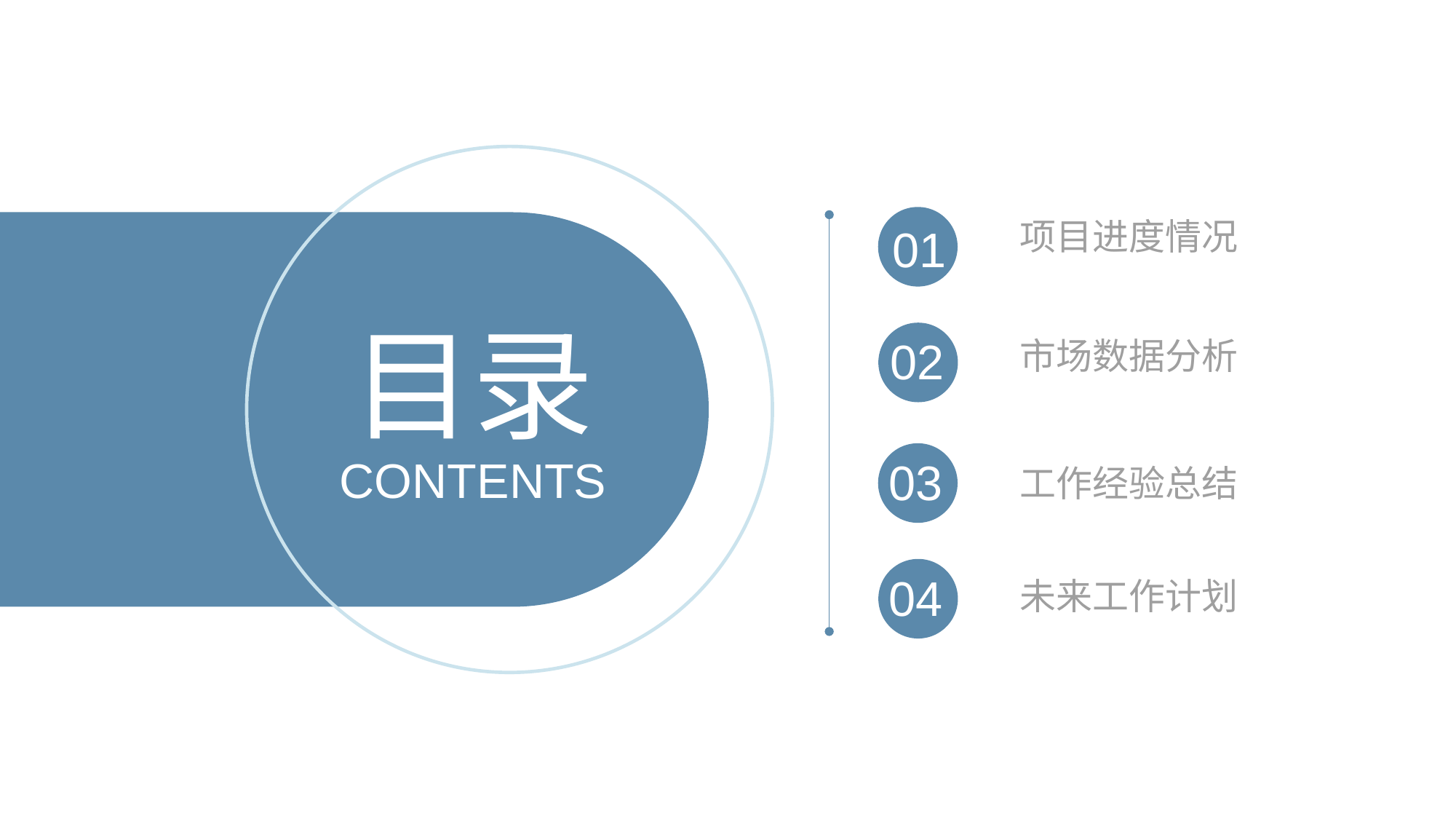

项目进度情况

01
目录

02
市场数据分析

CONTENTS
03
工作经验总结

04
未来工作计划